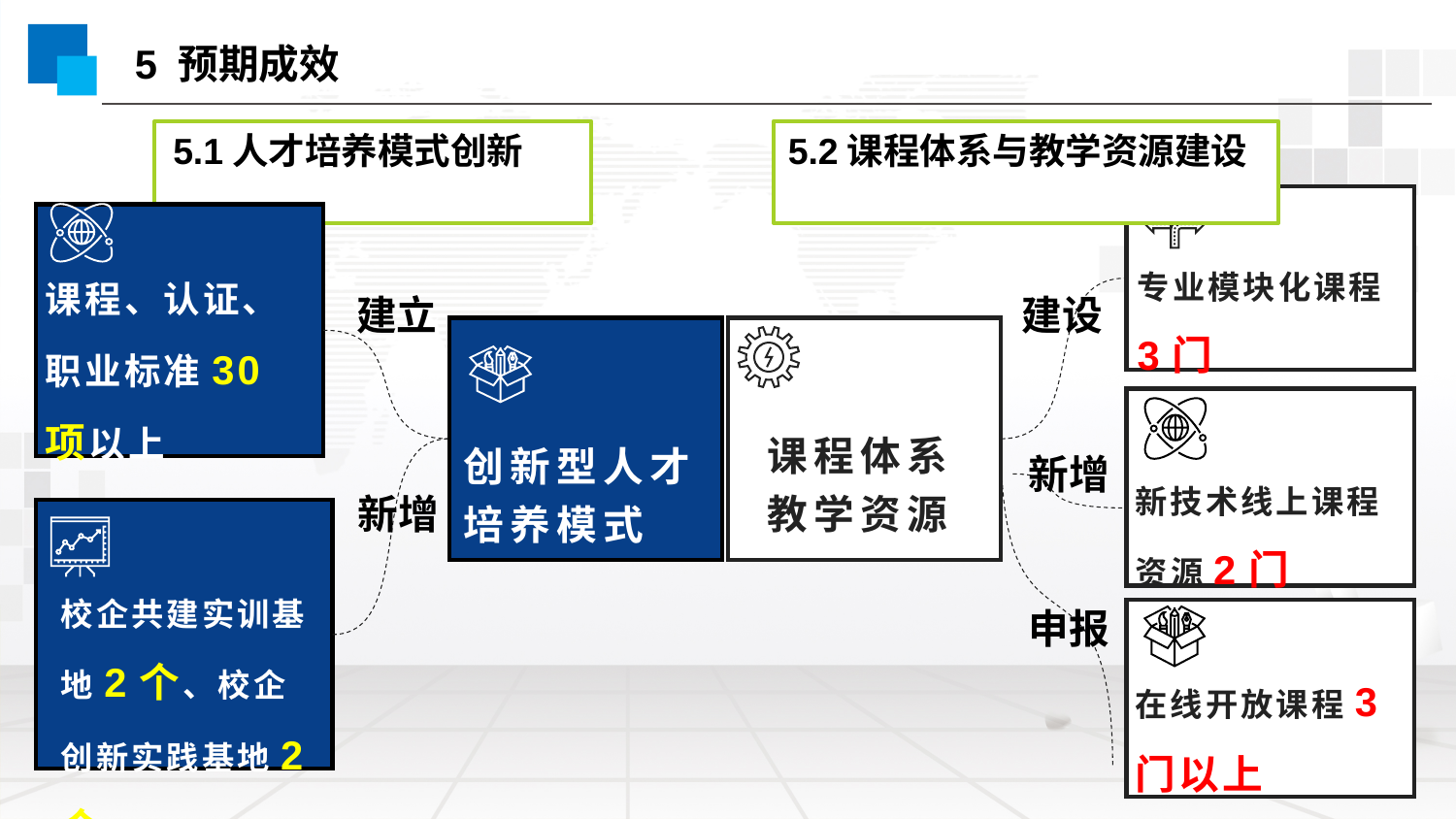

5 预期成效
5.1人才培养模式创新
5.2课程体系与教学资源建设

专业模块化课程3门
课程、认证、职业标准30项以上
建立
建设

课程体系
教学资源
创新型人才培养模式
新增
新技术线上课程资源2门
新增

校企共建实训基地2个、校企创新实践基地2个
申报

在线开放课程3门以上